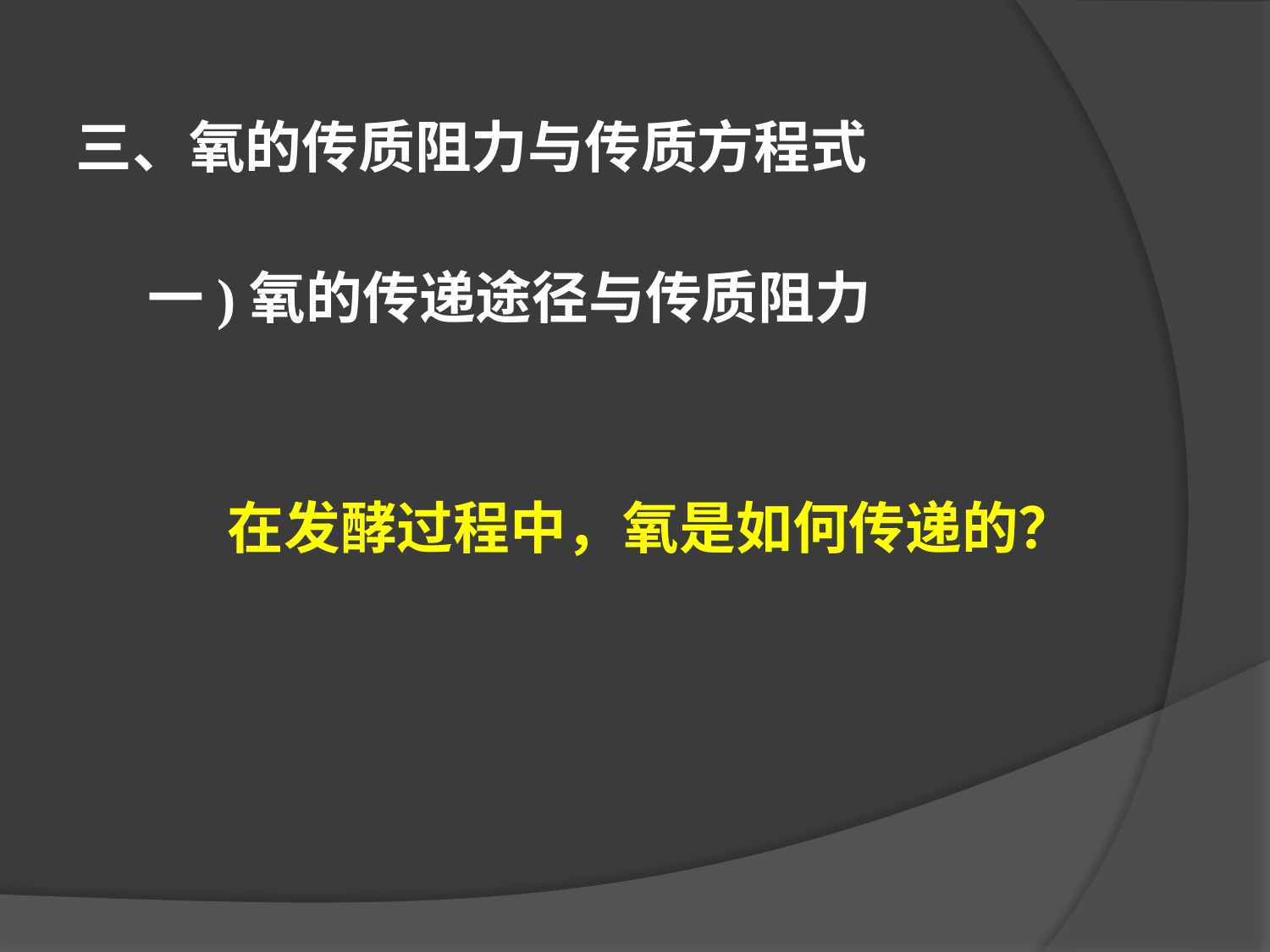

三、氧的传质阻力与传质方程式
一)氧的传递途径与传质阻力
在发酵过程中，氧是如何传递的？